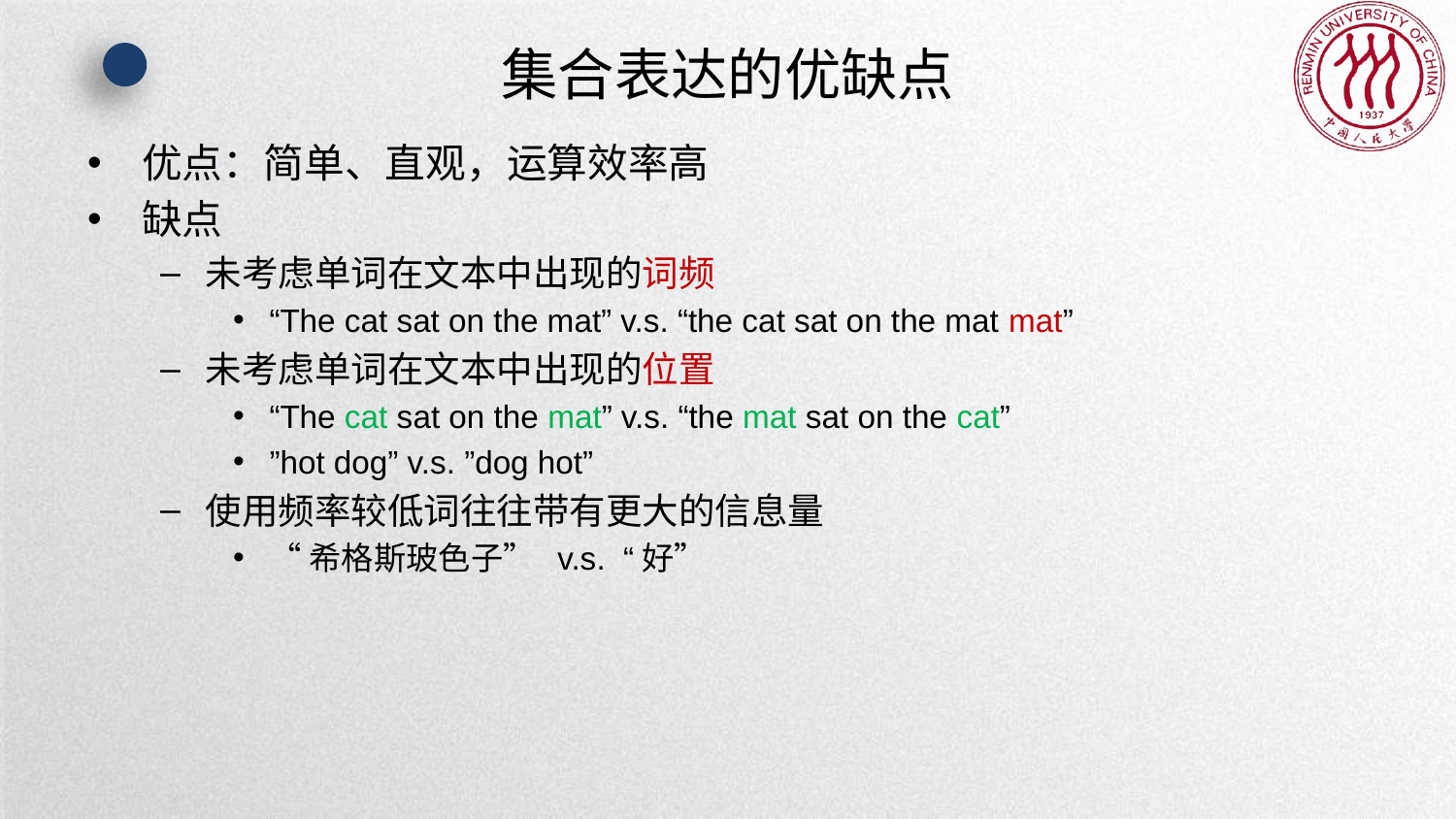

# 集合表达的优缺点
优点：简单、直观，运算效率高
缺点
未考虑单词在文本中出现的词频
“The cat sat on the mat” v.s. “the cat sat on the mat mat”
未考虑单词在文本中出现的位置
“The cat sat on the mat” v.s. “the mat sat on the cat”
”hot dog” v.s. ”dog hot”
使用频率较低词往往带有更大的信息量
“希格斯玻色子”  v.s.  “好”